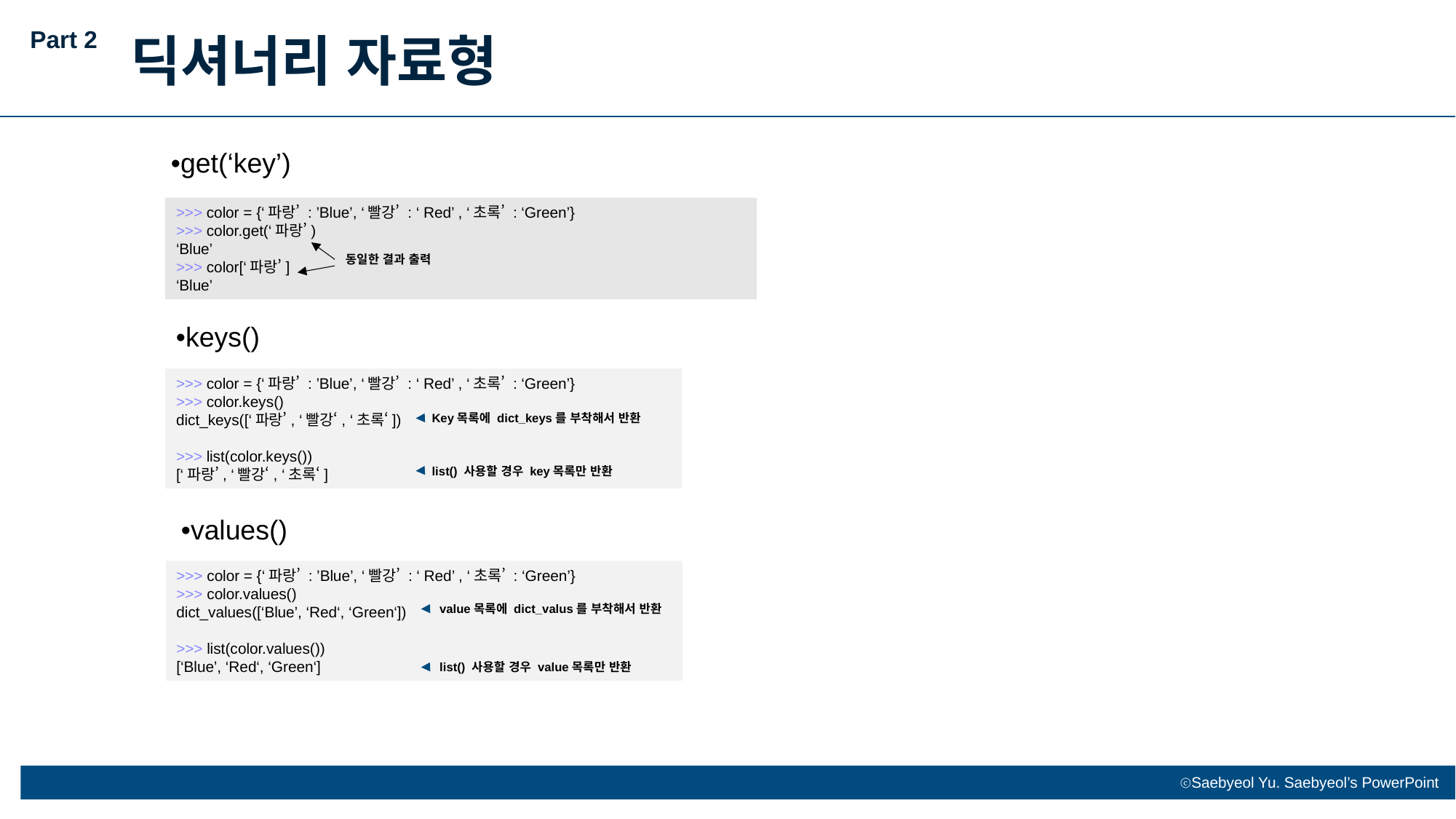

Part 2
딕셔너리 자료형
•get(‘key’)
>>> color = {‘파랑’ : ’Blue’, ‘빨강’ : ‘ Red’ , ‘초록’ : ‘Green’}
>>> color.get(‘파랑’)
‘Blue’
>>> color[‘파랑’]
‘Blue’
동일한 결과 출력
•keys()
>>> color = {‘파랑’ : ’Blue’, ‘빨강’ : ‘ Red’ , ‘초록’ : ‘Green’}
>>> color.keys()
dict_keys([‘파랑’, ‘빨강‘, ‘초록‘])

>>> list(color.keys())
[‘파랑’, ‘빨강‘, ‘초록‘]
Key목록에 dict_keys를 부착해서 반환
list() 사용할 경우 key목록만 반환
•values()
>>> color = {‘파랑’ : ’Blue’, ‘빨강’ : ‘ Red’ , ‘초록’ : ‘Green’}
>>> color.values()
dict_values([‘Blue’, ‘Red‘, ‘Green‘])

>>> list(color.values())
[‘Blue’, ‘Red‘, ‘Green‘]
value목록에 dict_valus를 부착해서 반환
list() 사용할 경우 value목록만 반환